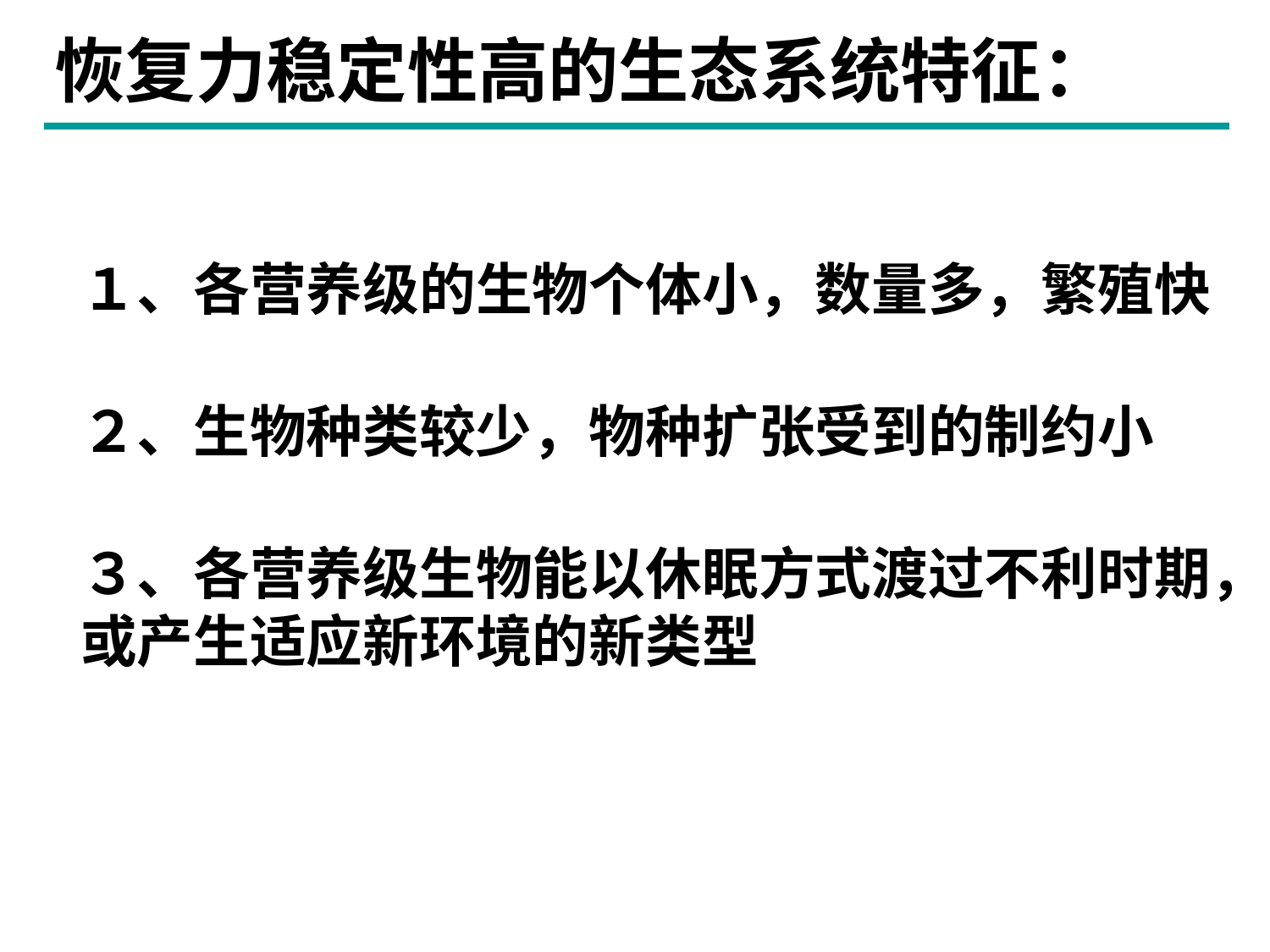

恢复力稳定性高的生态系统特征：
１、各营养级的生物个体小，数量多，繁殖快
２、生物种类较少，物种扩张受到的制约小
３、各营养级生物能以休眠方式渡过不利时期，或产生适应新环境的新类型